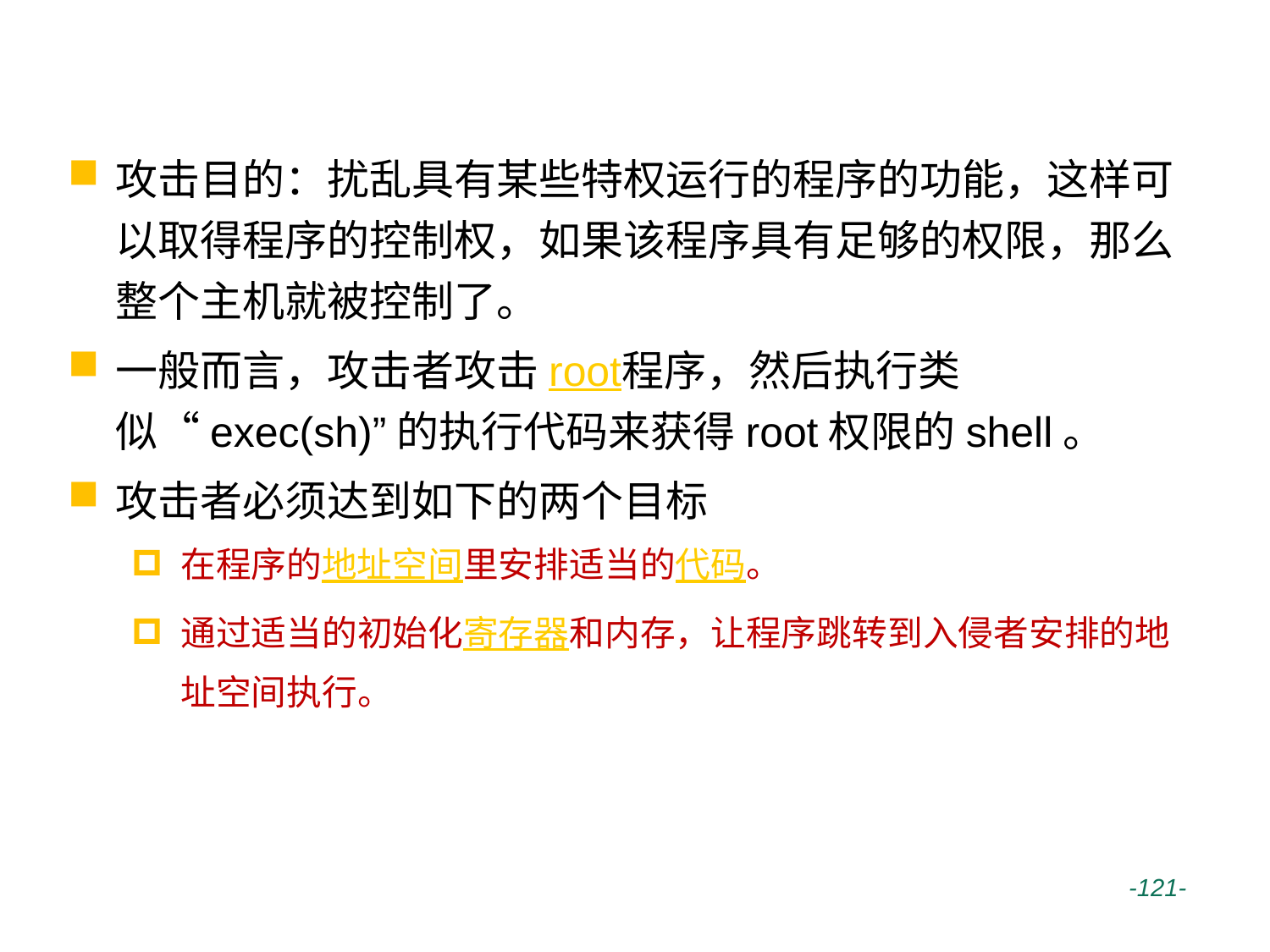

# 缓冲区攻击方法
攻击目的：扰乱具有某些特权运行的程序的功能，这样可以取得程序的控制权，如果该程序具有足够的权限，那么整个主机就被控制了。
一般而言，攻击者攻击root程序，然后执行类似“exec(sh)”的执行代码来获得root权限的shell。
攻击者必须达到如下的两个目标
在程序的地址空间里安排适当的代码。
通过适当的初始化寄存器和内存，让程序跳转到入侵者安排的地址空间执行。
 -121-